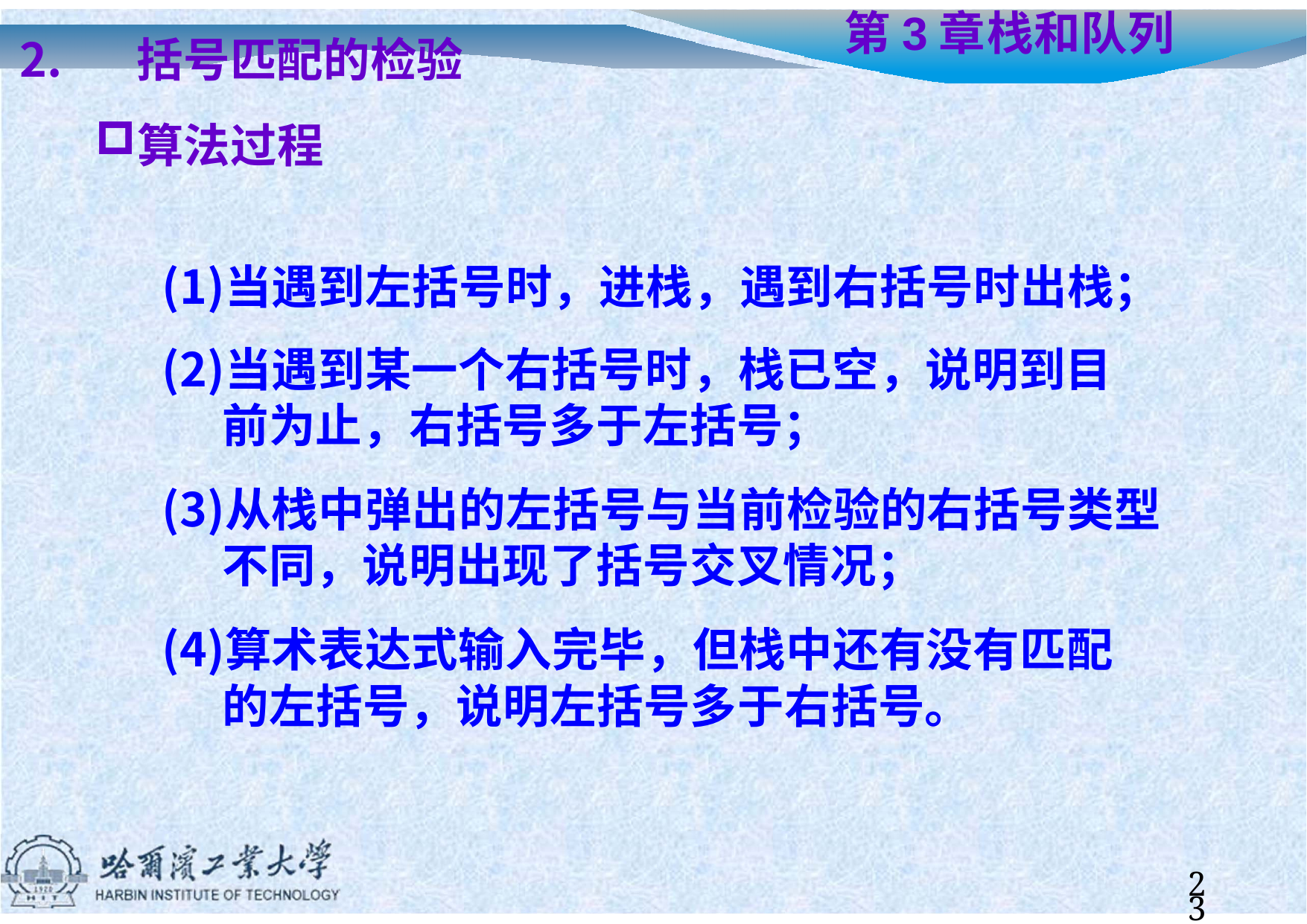

括号匹配的检验
算法过程
# 第3章	栈和队列

当遇到左括号时，进栈，遇到右括号时出栈；
当遇到某一个右括号时，栈已空，说明到目 前为止，右括号多于左括号；
从栈中弹出的左括号与当前检验的右括号类型 不同，说明出现了括号交叉情况；
算术表达式输入完毕，但栈中还有没有匹配 的左括号，说明左括号多于右括号。

23